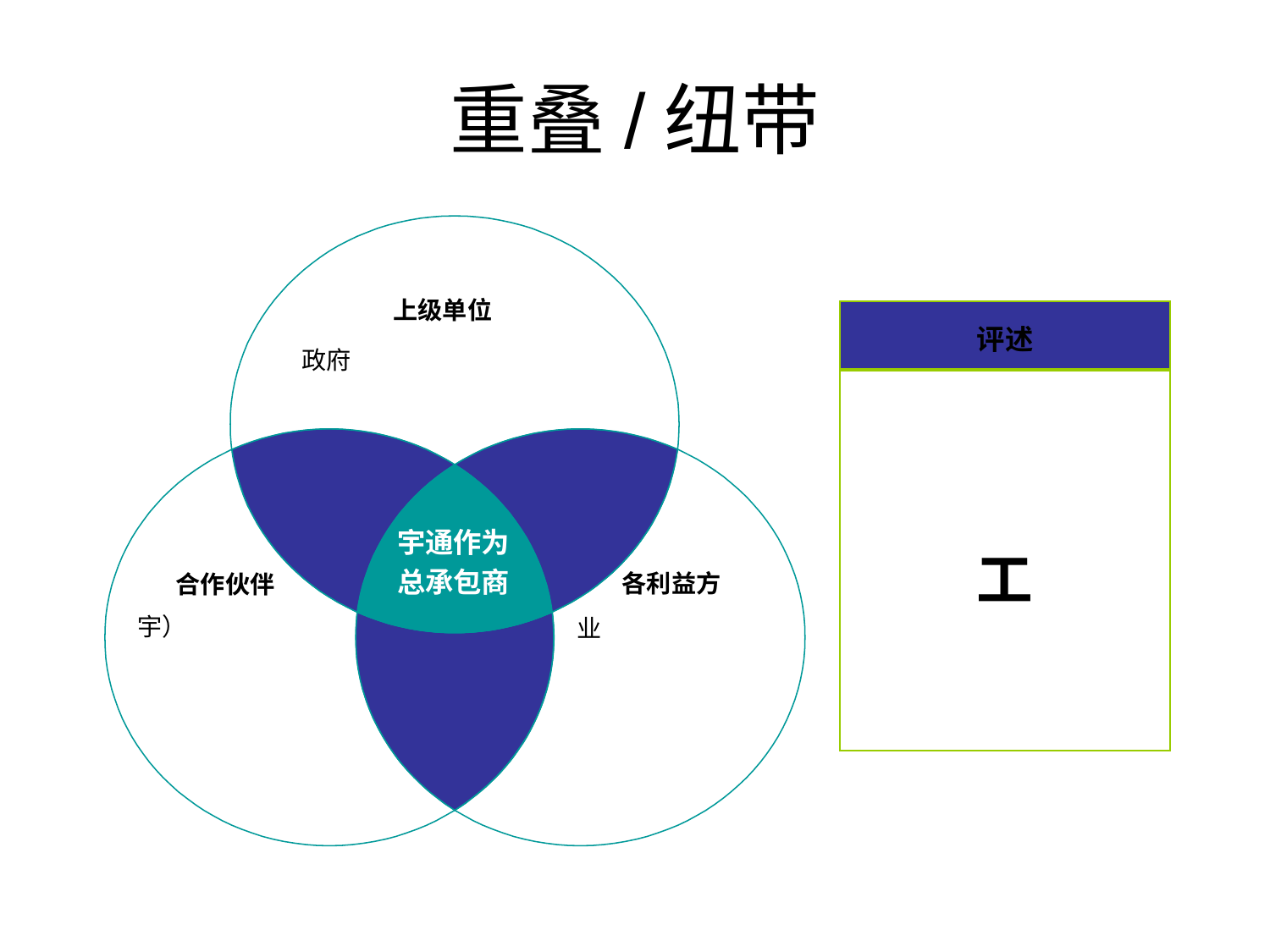

# 重叠/纽带

上级单位
评述
工
政府
宇通作为总承包商
各利益方
合作伙伴
宇）
业